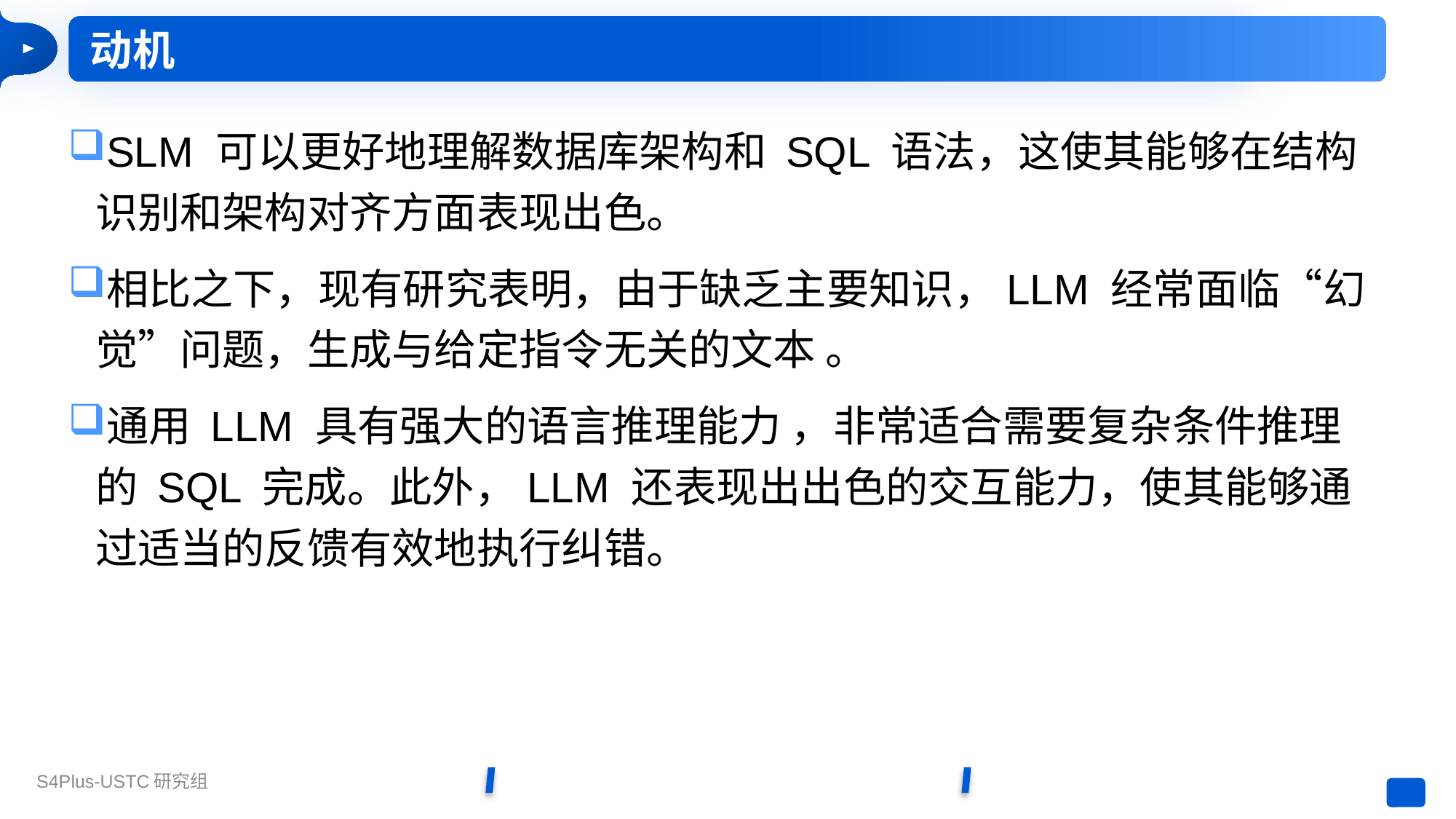

动机
SLM 可以更好地理解数据库架构和 SQL 语法，这使其能够在结构识别和架构对齐方面表现出色。
相比之下，现有研究表明，由于缺乏主要知识，LLM 经常面临“幻觉”问题，生成与给定指令无关的文本 。
通用 LLM 具有强大的语言推理能力 ，非常适合需要复杂条件推理的 SQL 完成。此外，LLM 还表现出出色的交互能力，使其能够通过适当的反馈有效地执行纠错。

3